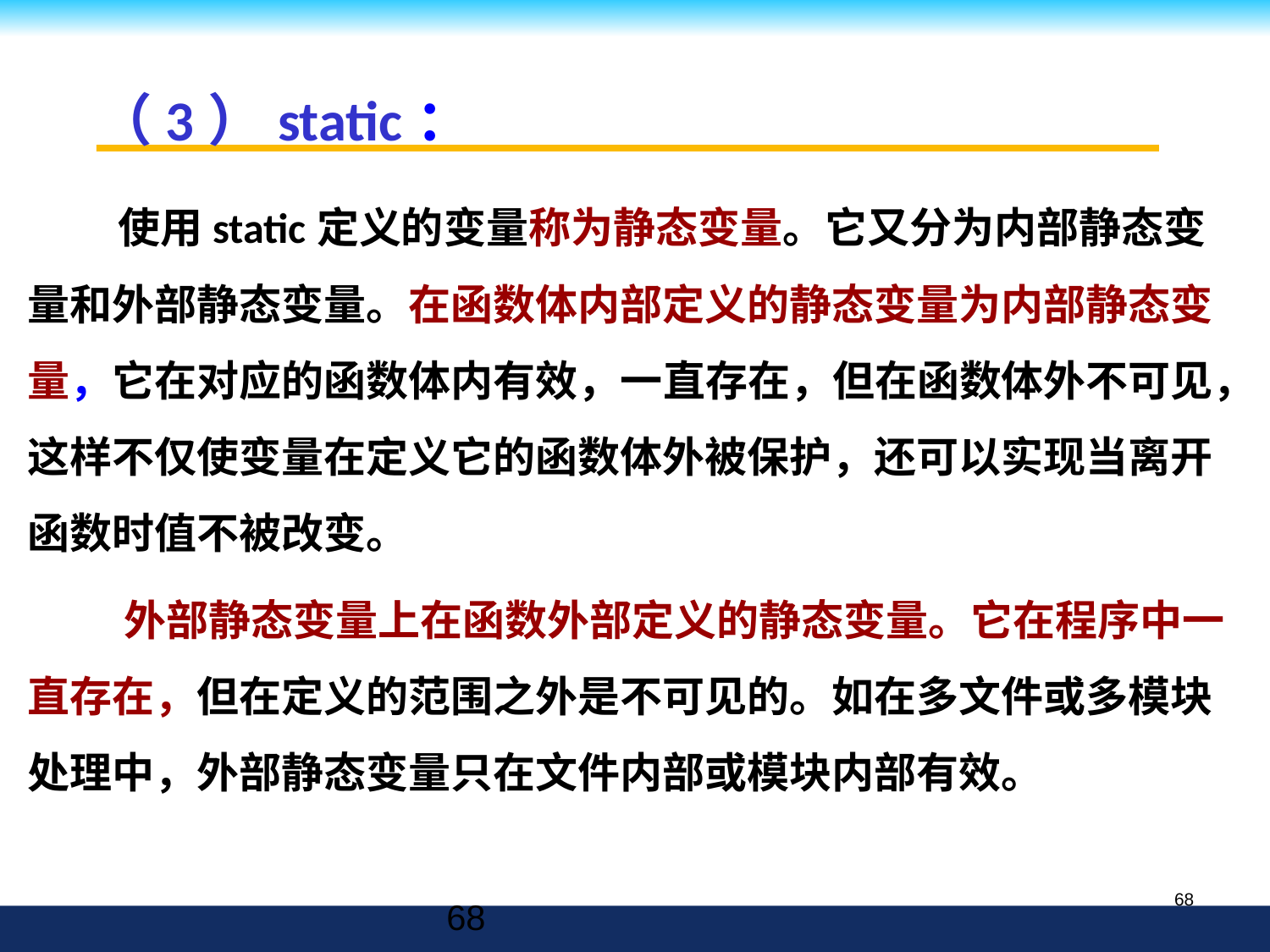

（3）static：
       使用static定义的变量称为静态变量。它又分为内部静态变量和外部静态变量。在函数体内部定义的静态变量为内部静态变量，它在对应的函数体内有效，一直存在，但在函数体外不可见，这样不仅使变量在定义它的函数体外被保护，还可以实现当离开函数时值不被改变。
         外部静态变量上在函数外部定义的静态变量。它在程序中一直存在，但在定义的范围之外是不可见的。如在多文件或多模块处理中，外部静态变量只在文件内部或模块内部有效。

68
68